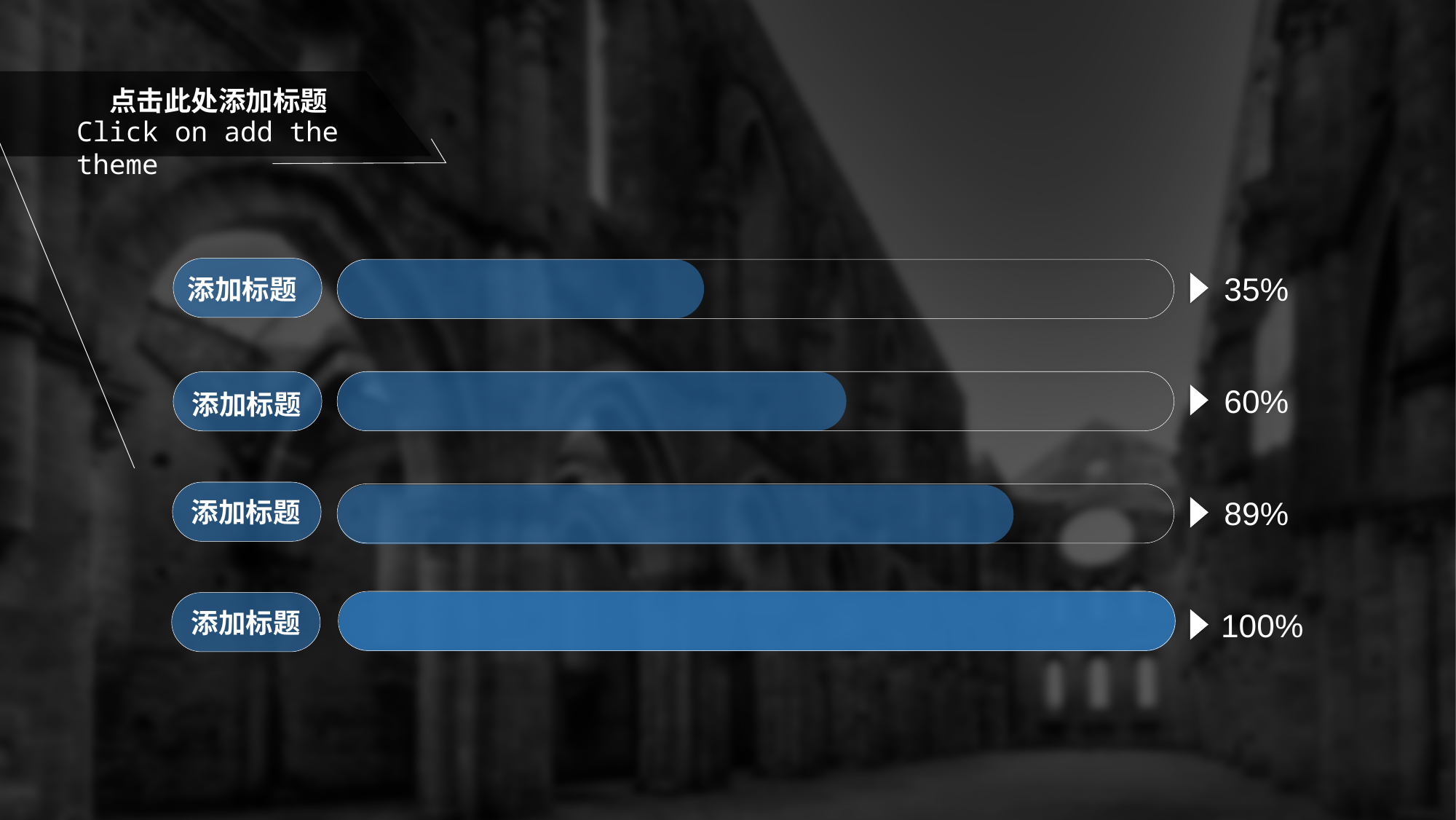

点击此处添加标题
Click on add the theme

添加标题

35%

60%

89%

100%

添加标题

添加标题

添加标题